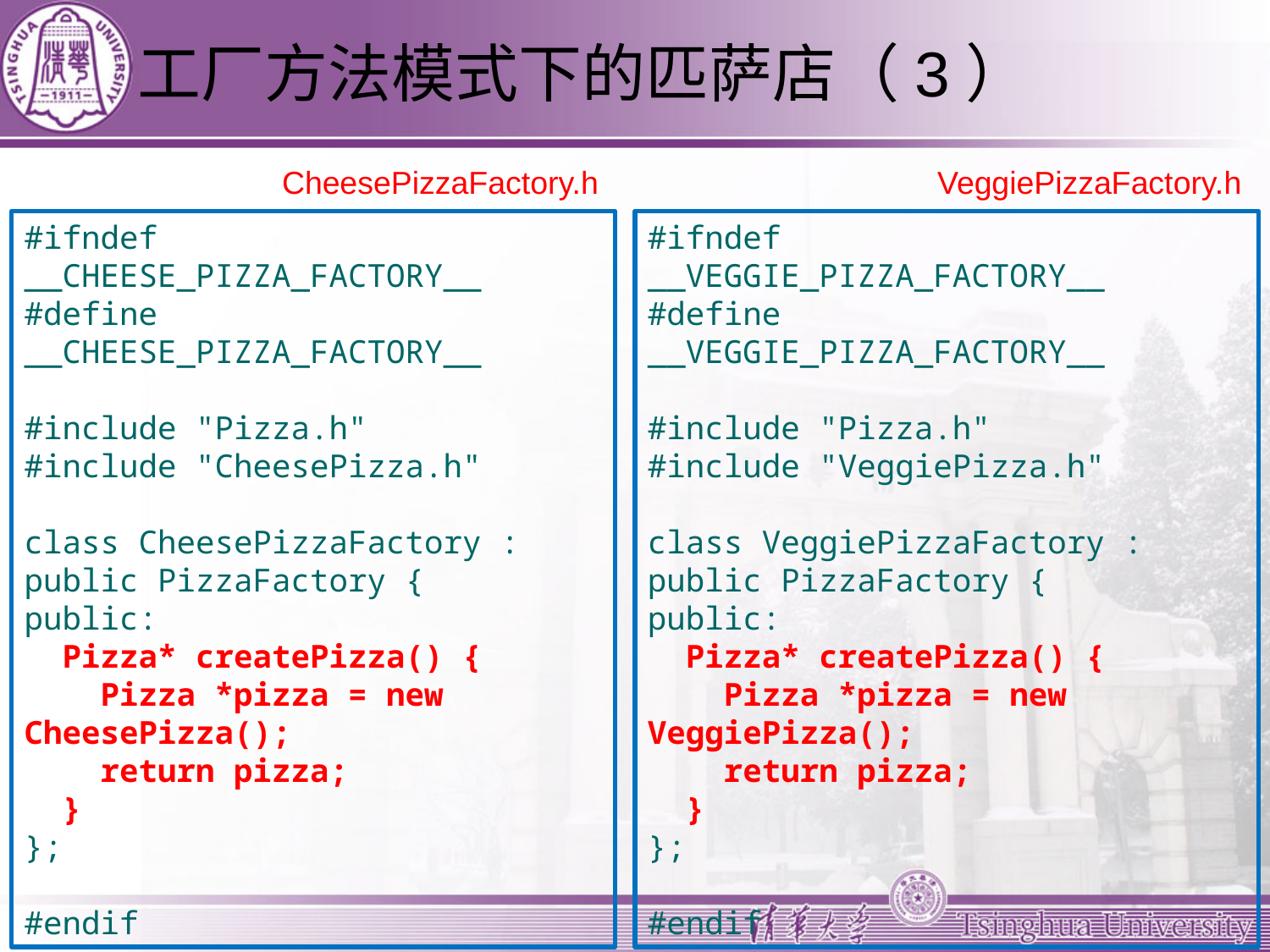

# 工厂方法模式下的匹萨店（3）
CheesePizzaFactory.h
#ifndef __CHEESE_PIZZA_FACTORY__
#define __CHEESE_PIZZA_FACTORY__

#include "Pizza.h"
#include "CheesePizza.h"

class CheesePizzaFactory : public PizzaFactory {
public:
  Pizza* createPizza() {
    Pizza *pizza = new CheesePizza();
    return pizza;
  }
};

#endif
VeggiePizzaFactory.h
#ifndef __VEGGIE_PIZZA_FACTORY__
#define __VEGGIE_PIZZA_FACTORY__

#include "Pizza.h"
#include "VeggiePizza.h"

class VeggiePizzaFactory : public PizzaFactory {
public:
  Pizza* createPizza() {
    Pizza *pizza = new VeggiePizza();
    return pizza;
  }
};

#endif